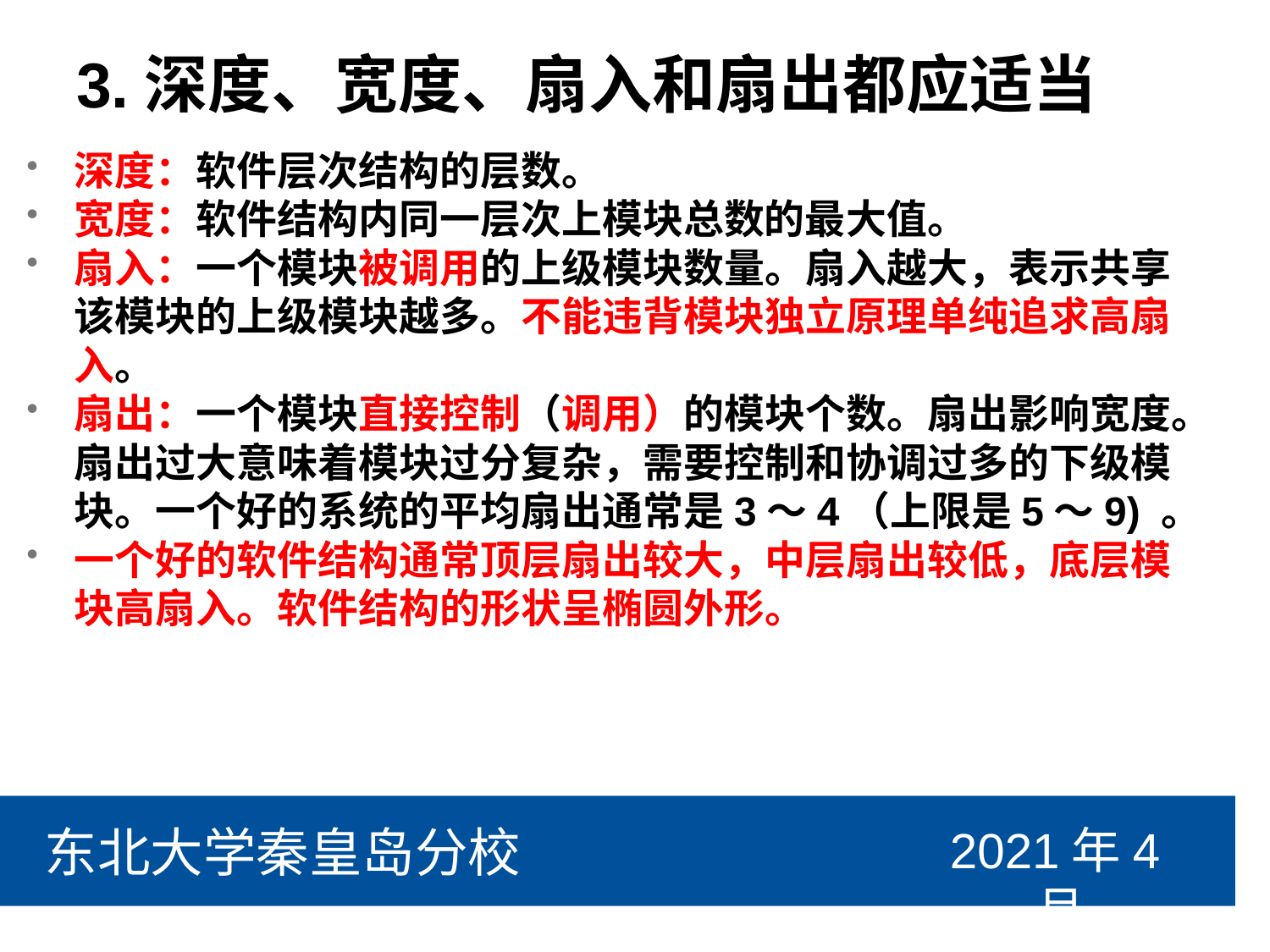

# 3.深度、宽度、扇入和扇出都应适当
深度：软件层次结构的层数。
宽度：软件结构内同一层次上模块总数的最大值。
扇入：一个模块被调用的上级模块数量。扇入越大，表示共享该模块的上级模块越多。不能违背模块独立原理单纯追求高扇入。
扇出：一个模块直接控制（调用）的模块个数。扇出影响宽度。扇出过大意味着模块过分复杂，需要控制和协调过多的下级模块。一个好的系统的平均扇出通常是3～4（上限是5～9) 。
一个好的软件结构通常顶层扇出较大，中层扇出较低，底层模块高扇入。软件结构的形状呈椭圆外形。